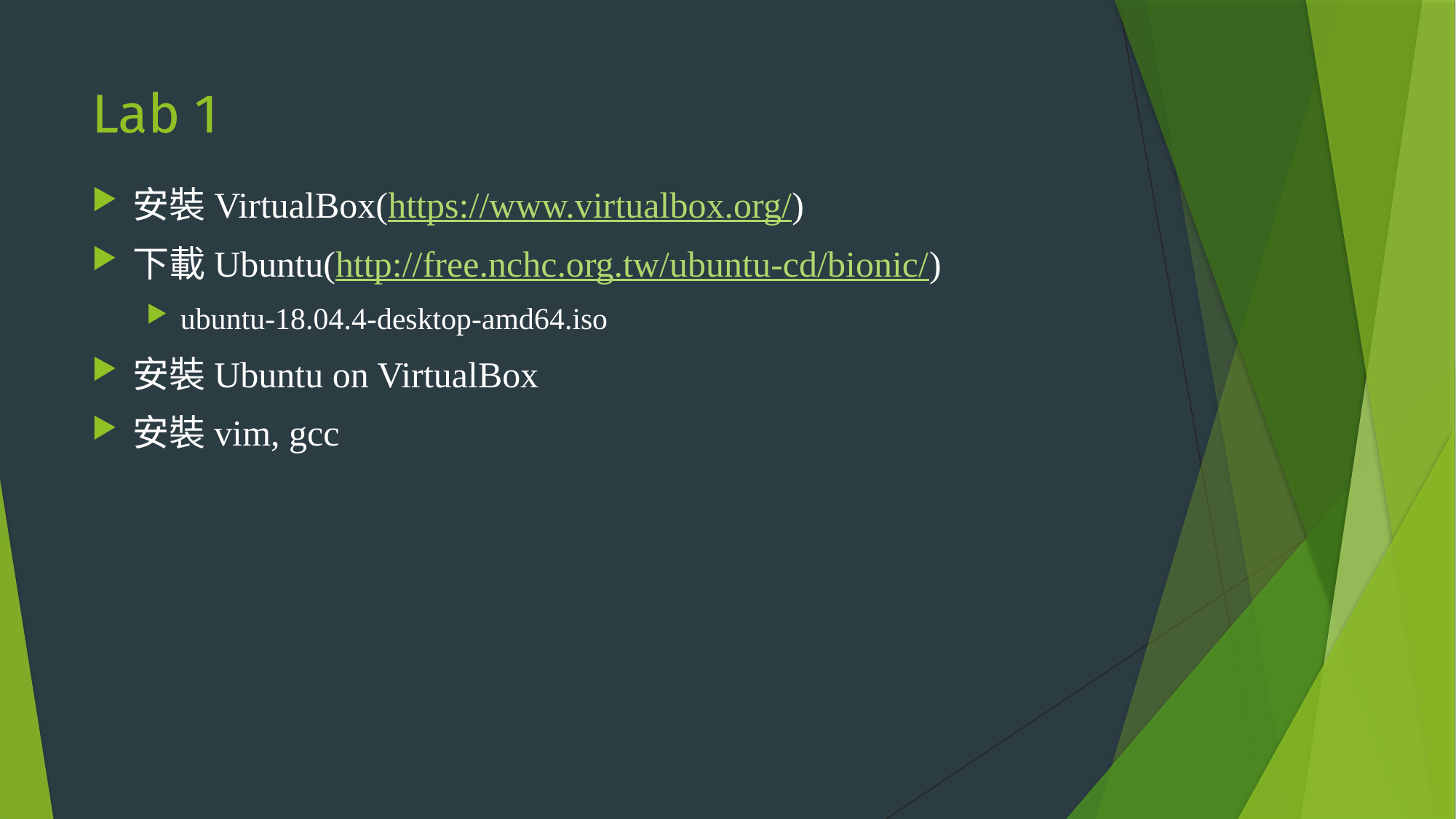

# Lab 1
安裝VirtualBox(https://www.virtualbox.org/)
下載Ubuntu(http://free.nchc.org.tw/ubuntu-cd/bionic/)
ubuntu-18.04.4-desktop-amd64.iso
安裝Ubuntu on VirtualBox
安裝vim, gcc